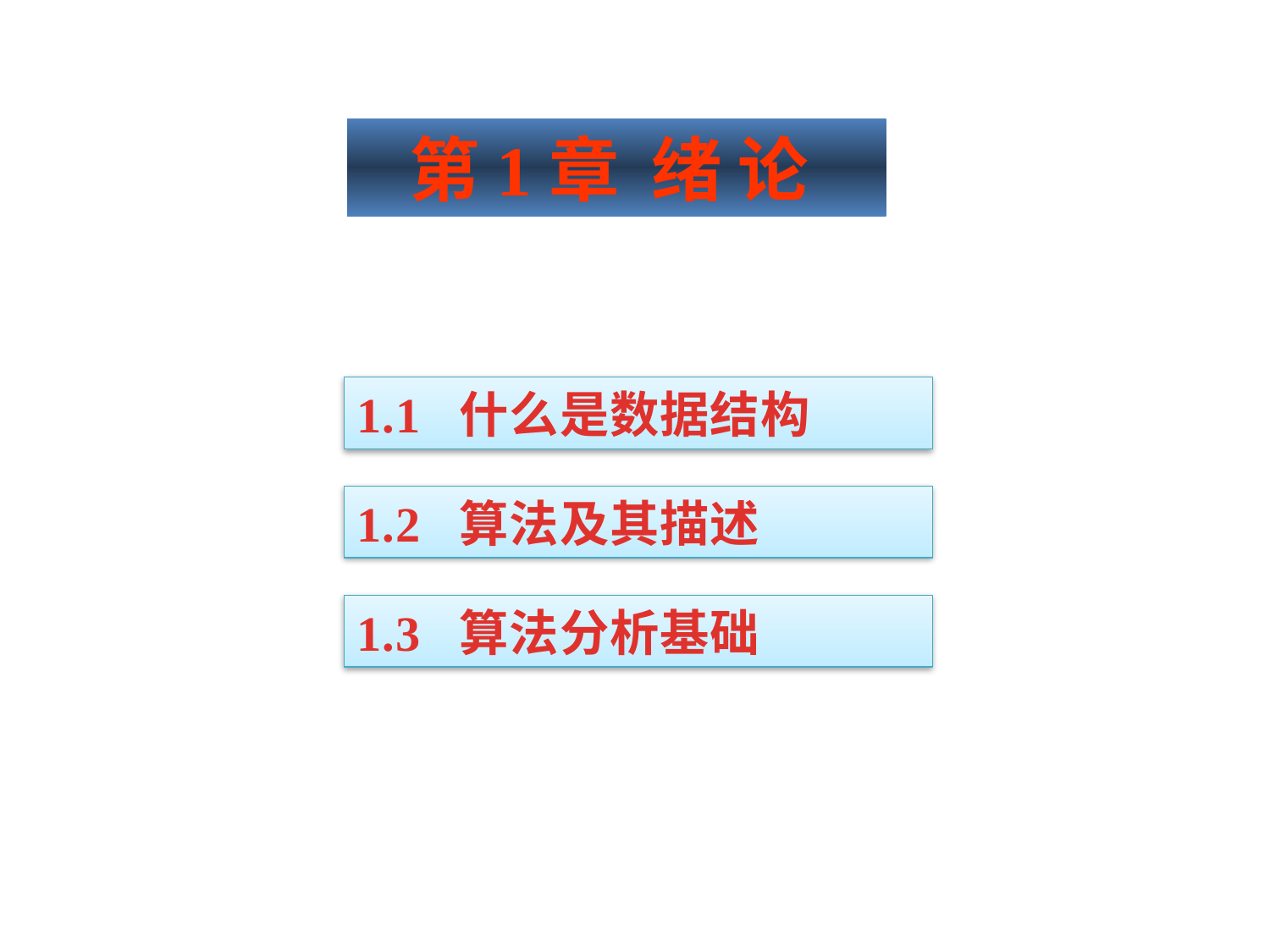

第1章  绪 论
1.1  什么是数据结构
1.2  算法及其描述
1.3  算法分析基础